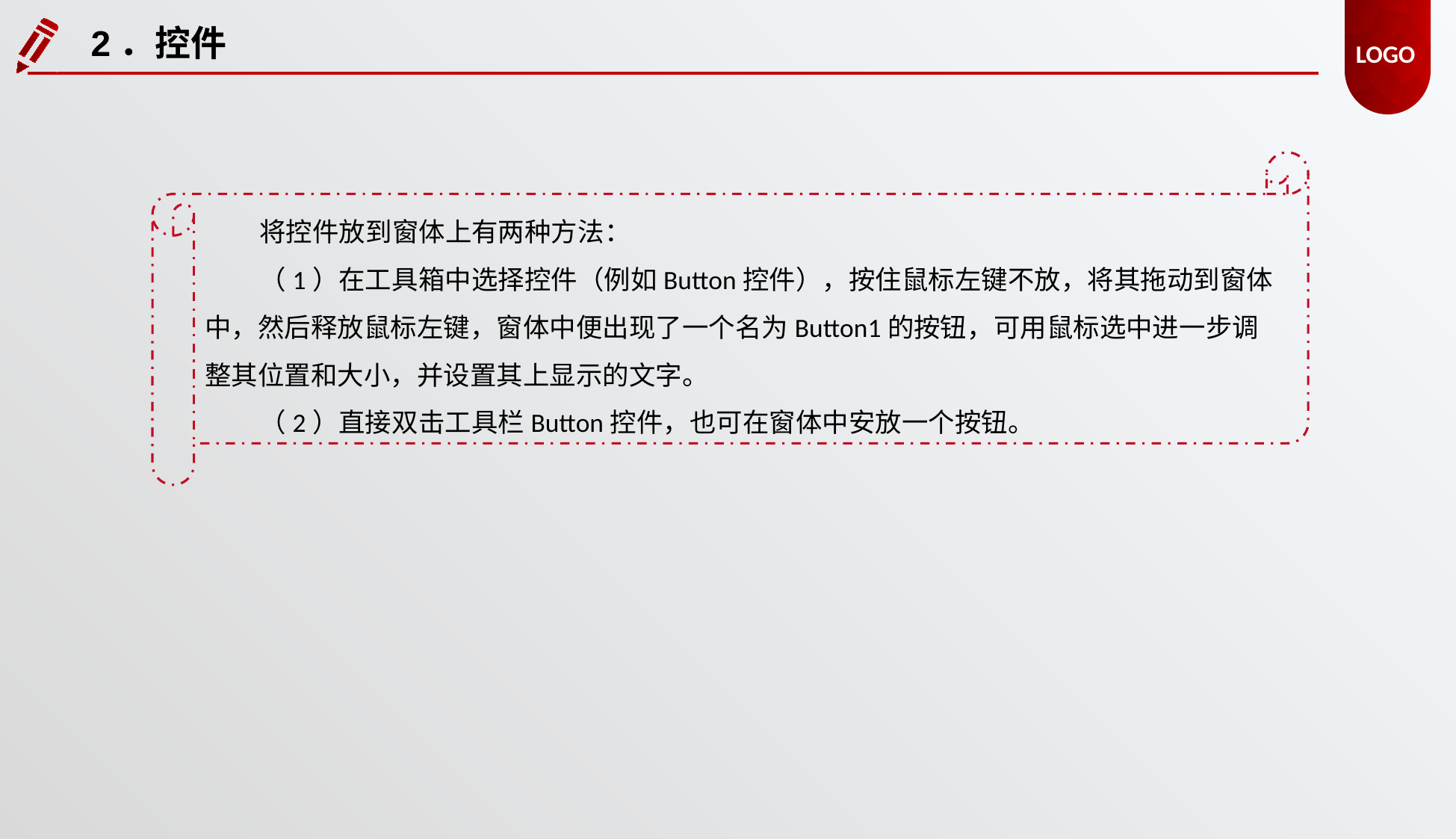

2．控件
将控件放到窗体上有两种方法：
（1）在工具箱中选择控件（例如Button控件），按住鼠标左键不放，将其拖动到窗体中，然后释放鼠标左键，窗体中便出现了一个名为Button1的按钮，可用鼠标选中进一步调整其位置和大小，并设置其上显示的文字。
（2）直接双击工具栏Button控件，也可在窗体中安放一个按钮。